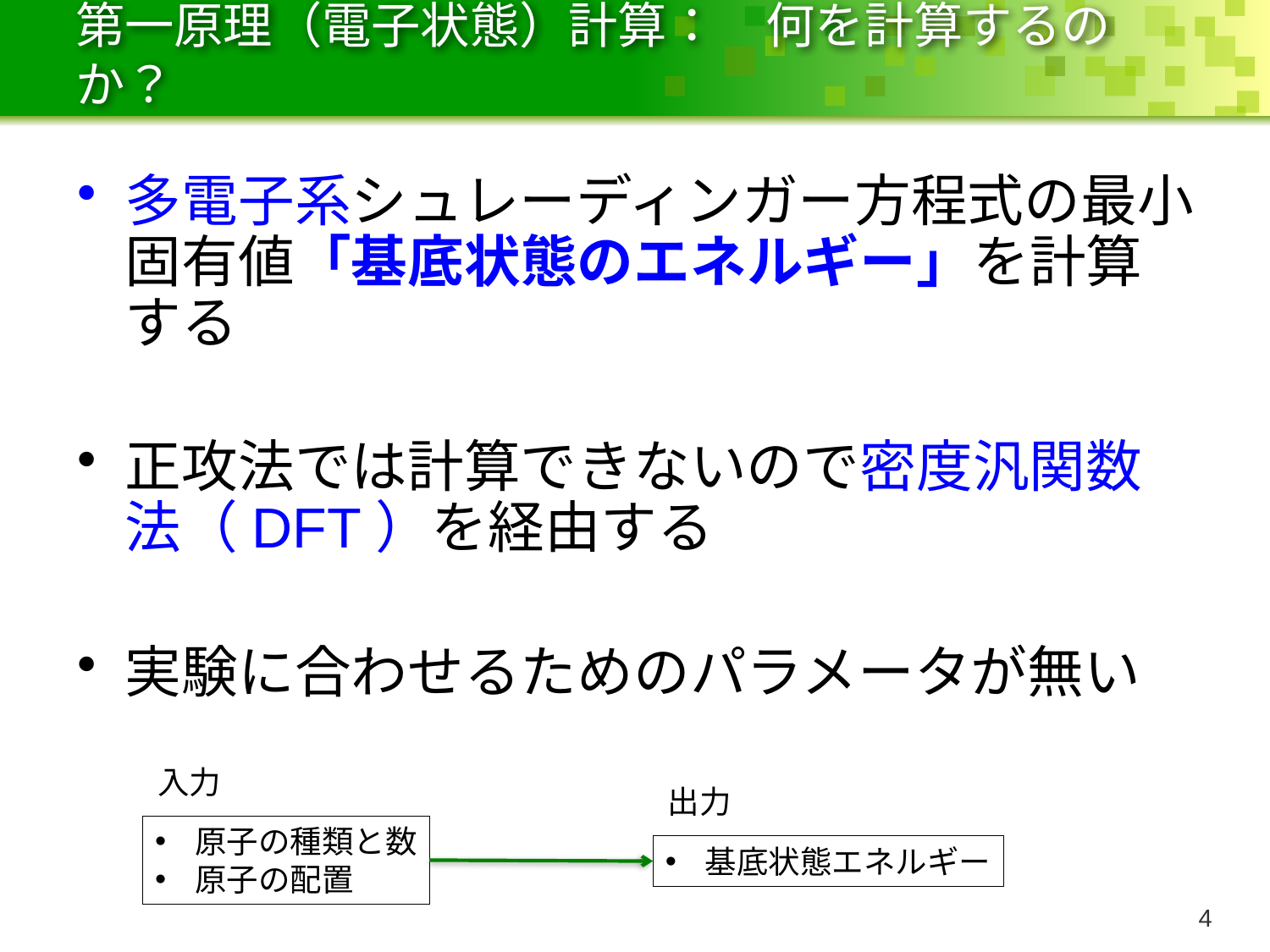

# 第一原理（電子状態）計算：　何を計算するのか？
多電子系シュレーディンガー方程式の最小固有値「基底状態のエネルギー」を計算する

正攻法では計算できないので密度汎関数法（DFT）を経由する

実験に合わせるためのパラメータが無い
入力
出力
原子の種類と数
原子の配置
基底状態エネルギー
4